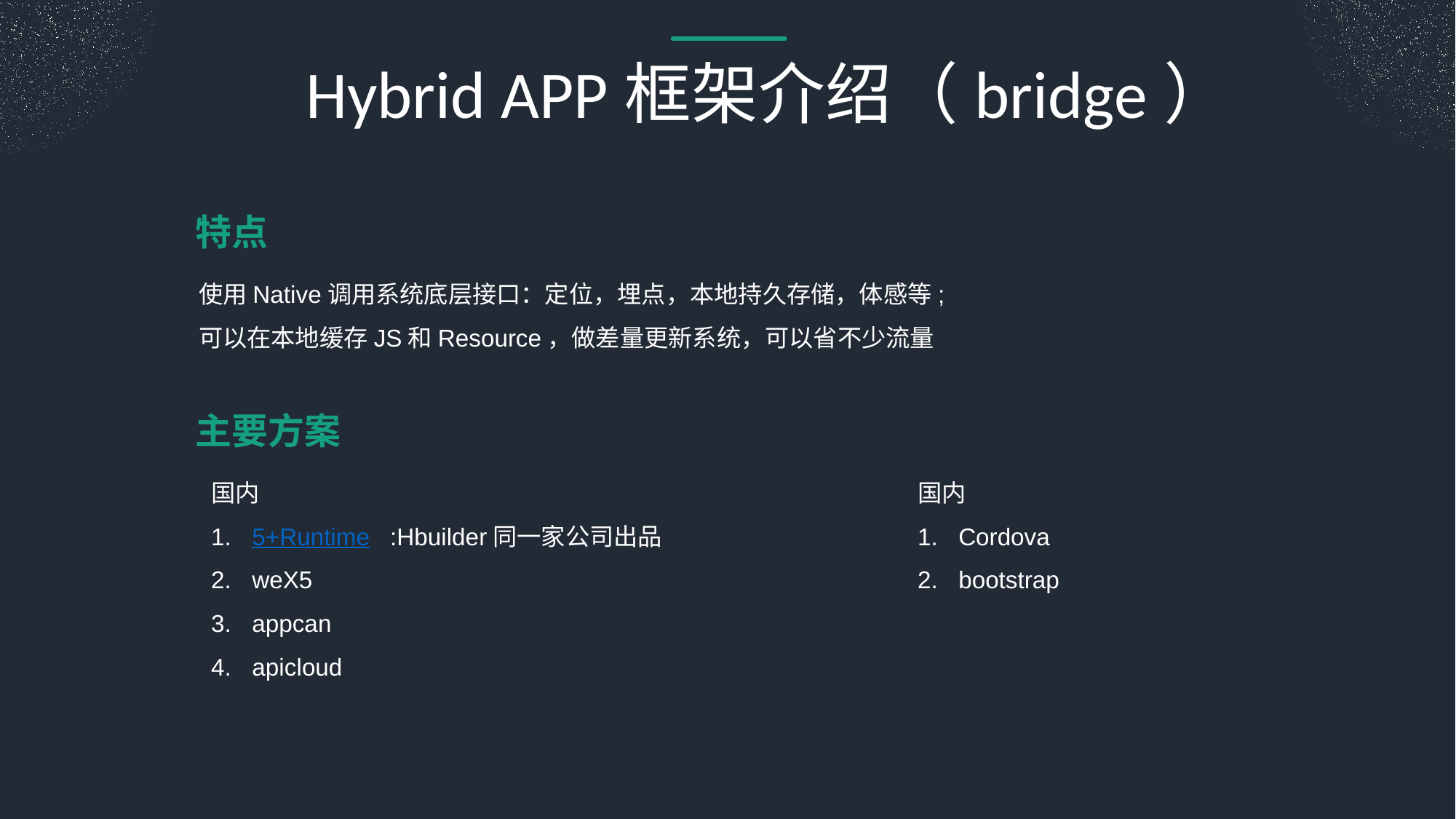

Hybrid APP框架介绍（bridge）

特点
使用Native调用系统底层接口：定位，埋点，本地持久存储，体感等;
可以在本地缓存JS和Resource，做差量更新系统，可以省不少流量
主要方案
国内
5+Runtime   :Hbuilder同一家公司出品
weX5
appcan
apicloud

国内
Cordova
bootstrap